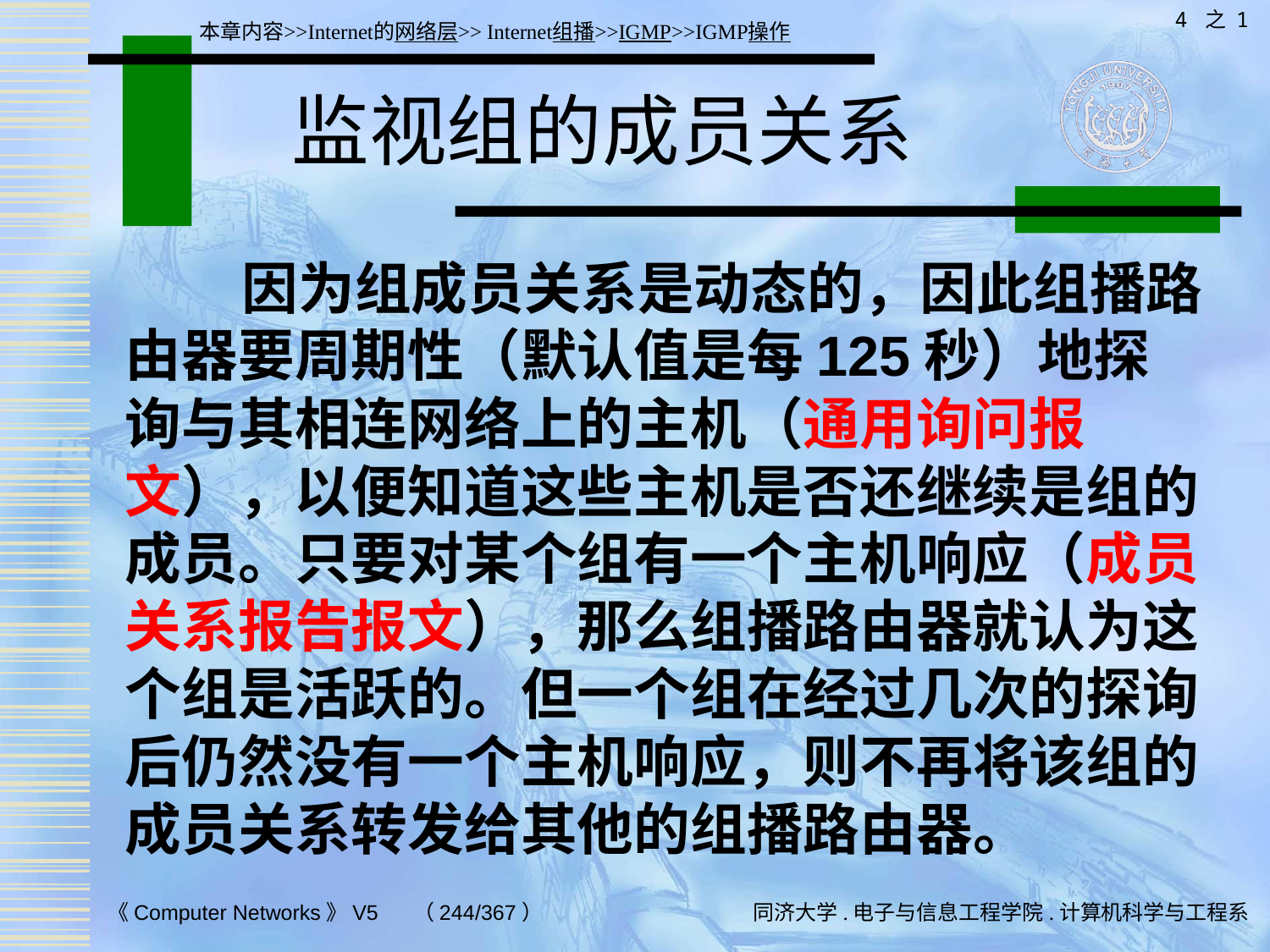

4 之 1
本章内容>>Internet的网络层>> Internet组播>>IGMP>>IGMP操作
# 监视组的成员关系
        因为组成员关系是动态的，因此组播路由器要周期性（默认值是每125秒）地探询与其相连网络上的主机（通用询问报文），以便知道这些主机是否还继续是组的成员。只要对某个组有一个主机响应（成员关系报告报文），那么组播路由器就认为这个组是活跃的。但一个组在经过几次的探询后仍然没有一个主机响应，则不再将该组的成员关系转发给其他的组播路由器。